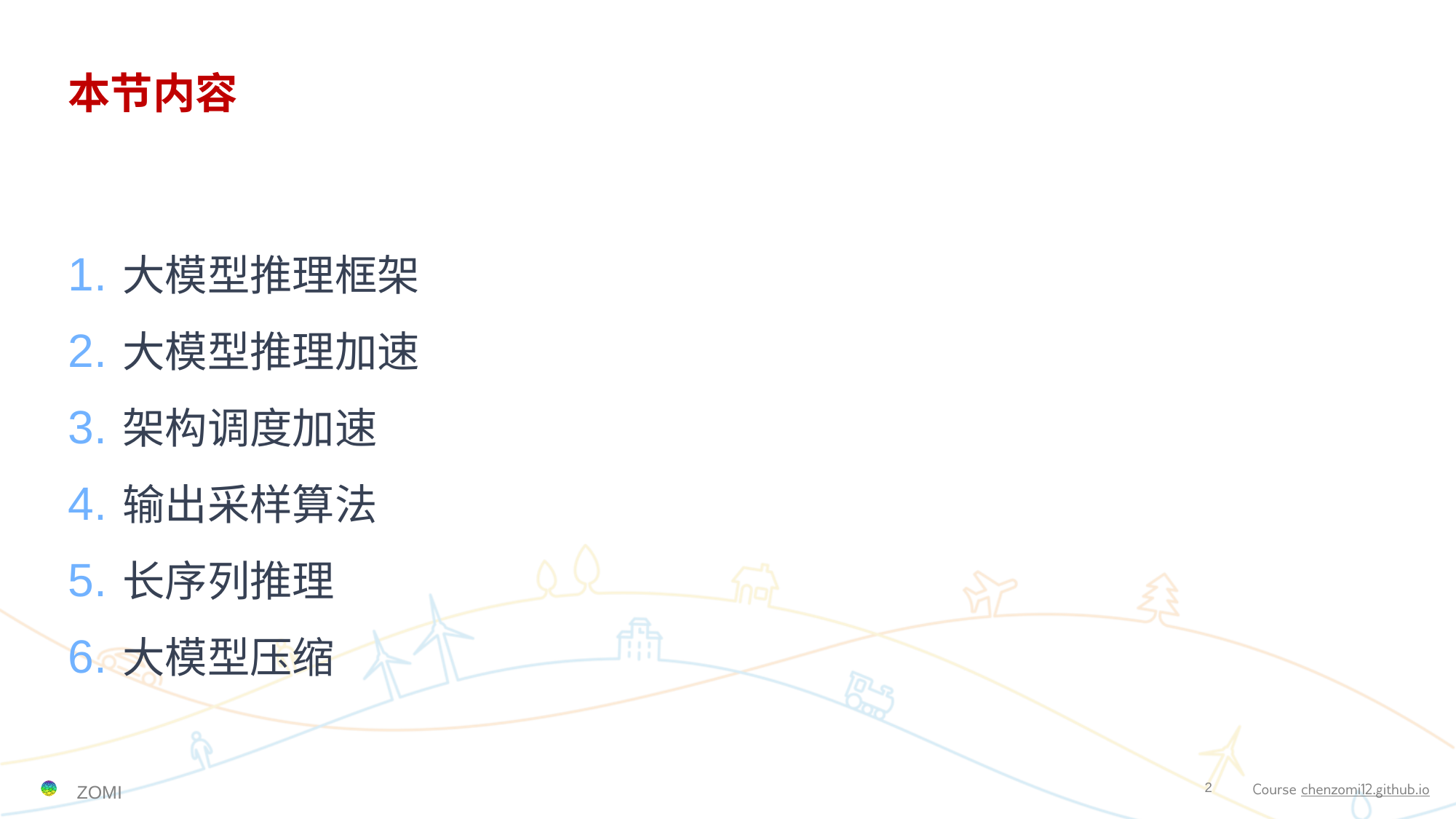

# 本节内容
大模型推理框架
大模型推理加速
架构调度加速
输出采样算法
长序列推理
大模型压缩